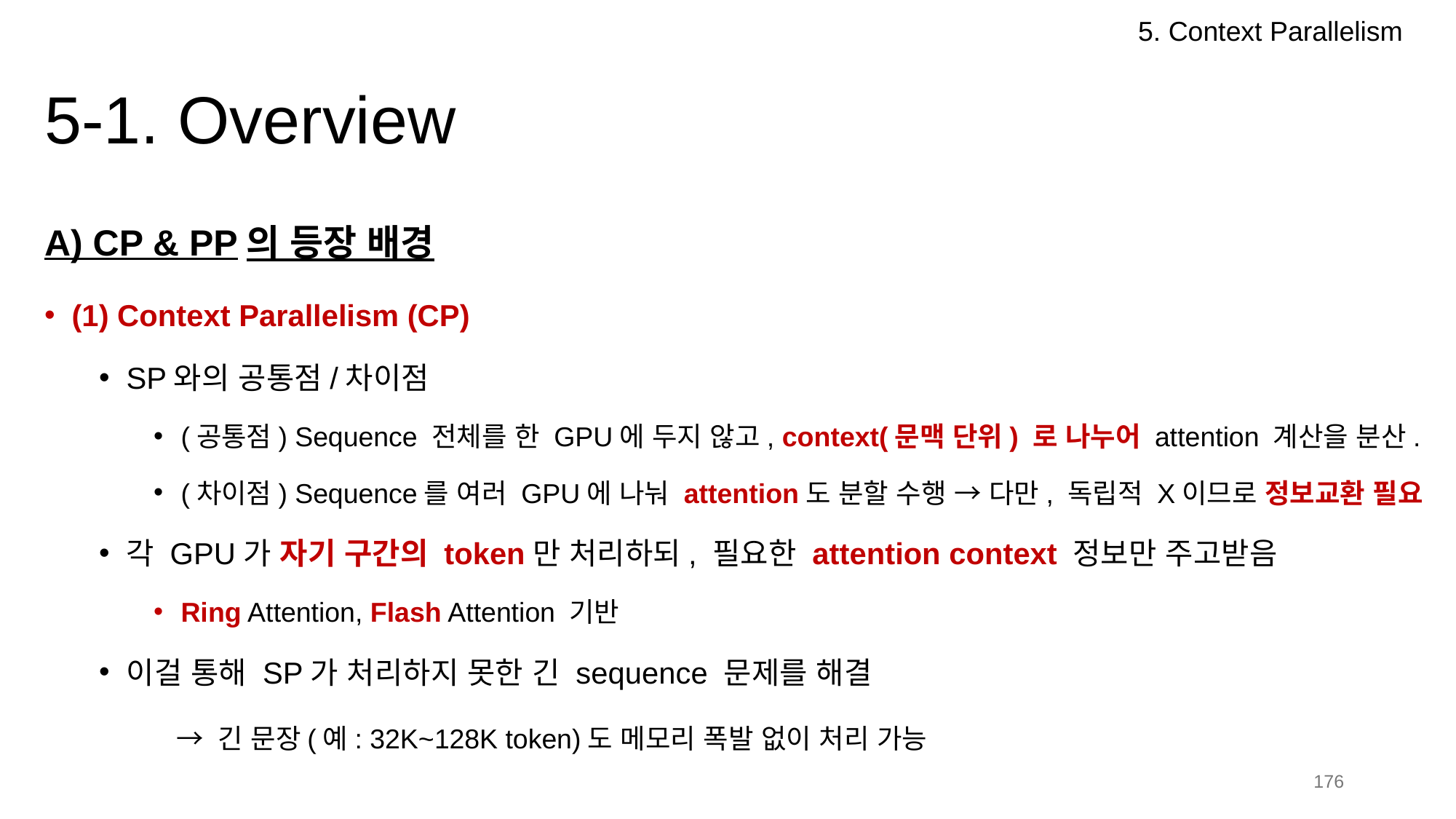

5. Context Parallelism
# 5-1. Overview
A) CP & PP의 등장 배경
(1) Context Parallelism (CP)
SP와의 공통점/차이점
(공통점) Sequence 전체를 한 GPU에 두지 않고, context(문맥 단위) 로 나누어 attention 계산을 분산.
(차이점) Sequence를 여러 GPU에 나눠 attention도 분할 수행 → 다만, 독립적 X이므로 정보교환 필요
각 GPU가 자기 구간의 token만 처리하되, 필요한 attention context 정보만 주고받음
Ring Attention, Flash Attention 기반
이걸 통해 SP가 처리하지 못한 긴 sequence 문제를 해결
	   → 긴 문장(예: 32K~128K token)도 메모리 폭발 없이 처리 가능

176